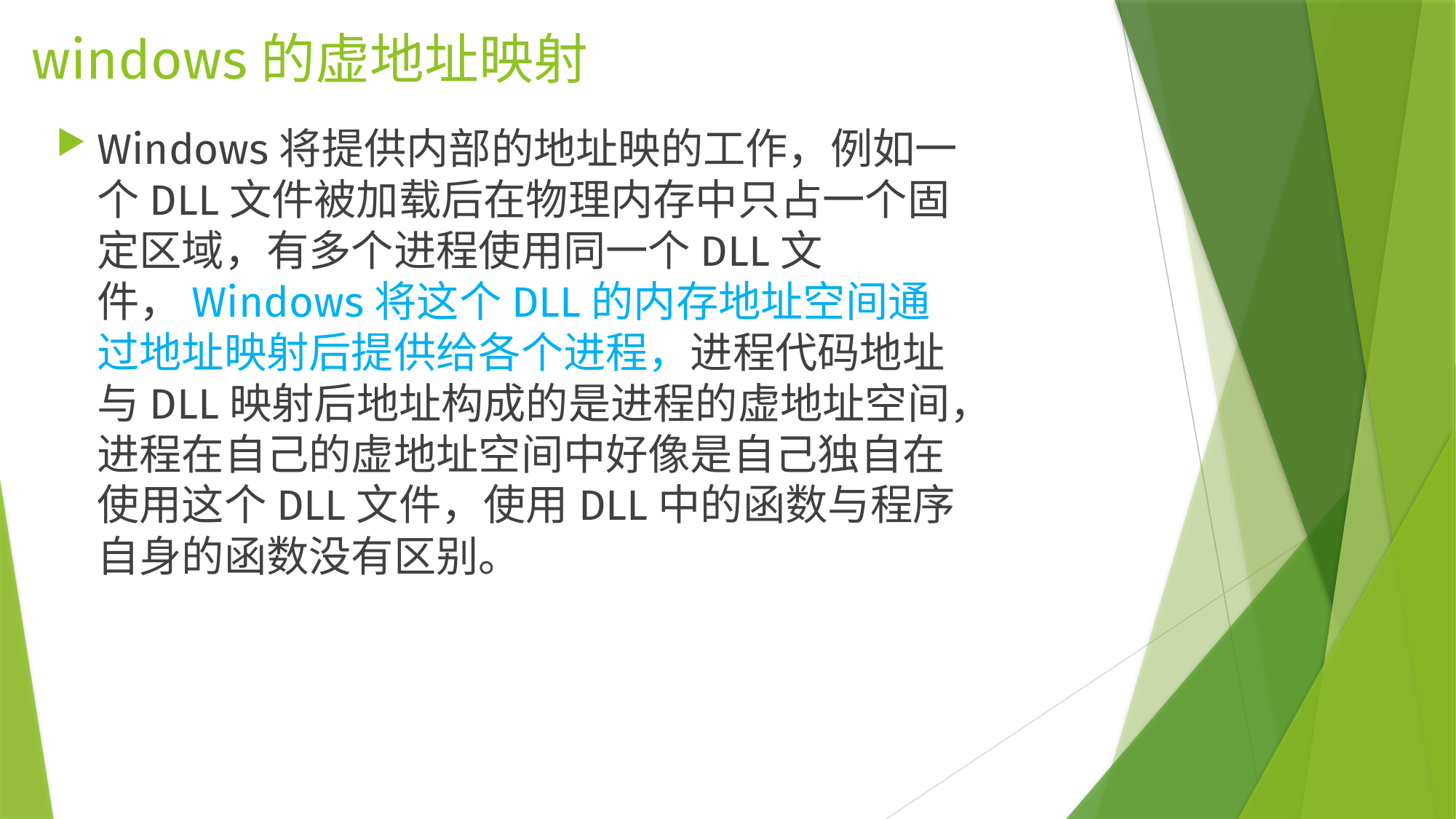

# windows的虚地址映射
Windows将提供内部的地址映的工作，例如一个DLL文件被加载后在物理内存中只占一个固定区域，有多个进程使用同一个DLL文件，Windows将这个DLL的内存地址空间通过地址映射后提供给各个进程，进程代码地址与DLL映射后地址构成的是进程的虚地址空间，进程在自己的虚地址空间中好像是自己独自在使用这个DLL文件，使用DLL中的函数与程序自身的函数没有区别。